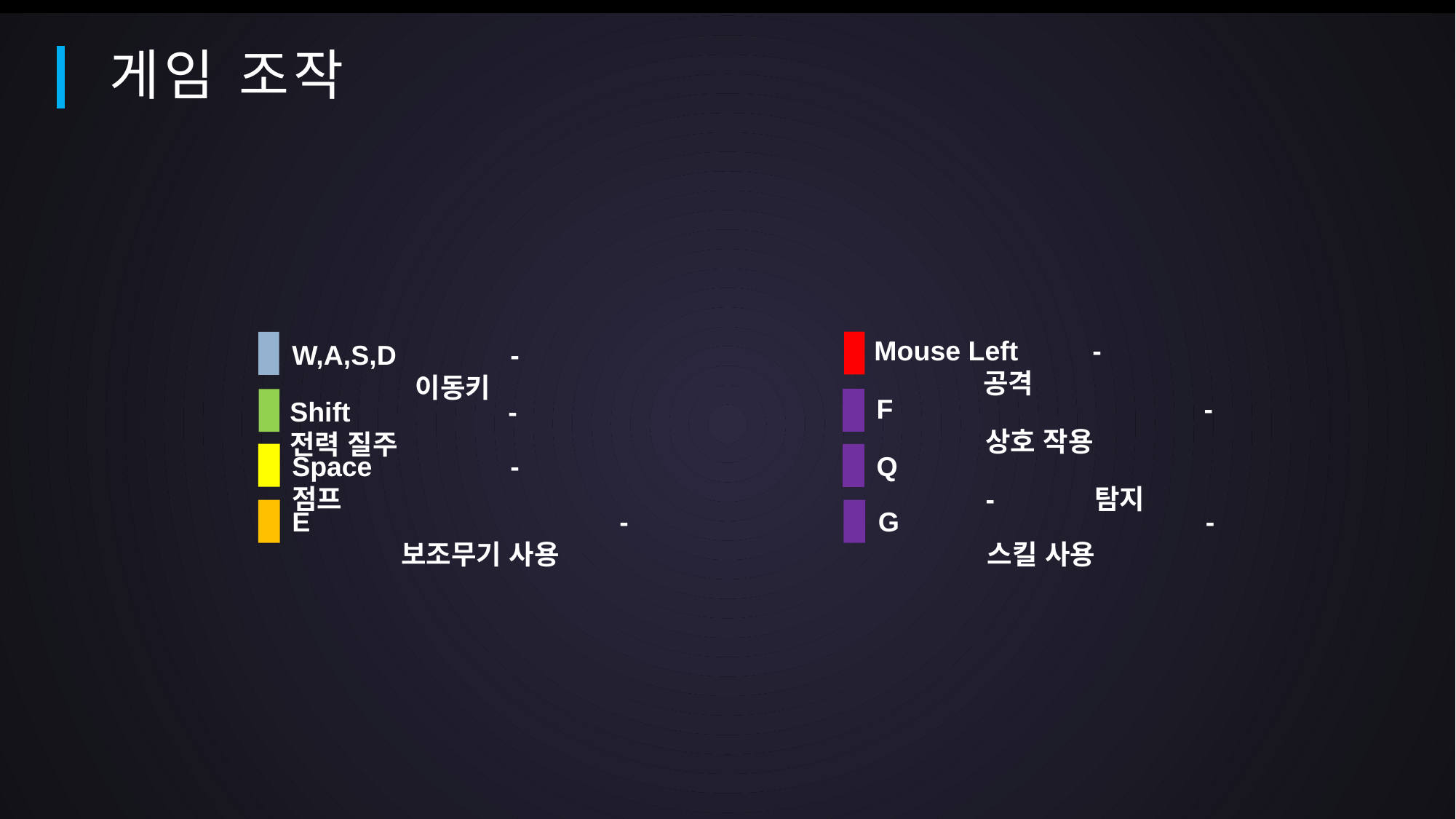

게임 조작

Mouse Left	-	공격

W,A,S,D		-	 이동키
F			-	상호 작용

Shift		-	전력 질주

Q			- 	탐지
Space		-	점프

E			-	보조무기 사용
G			-	스킬 사용